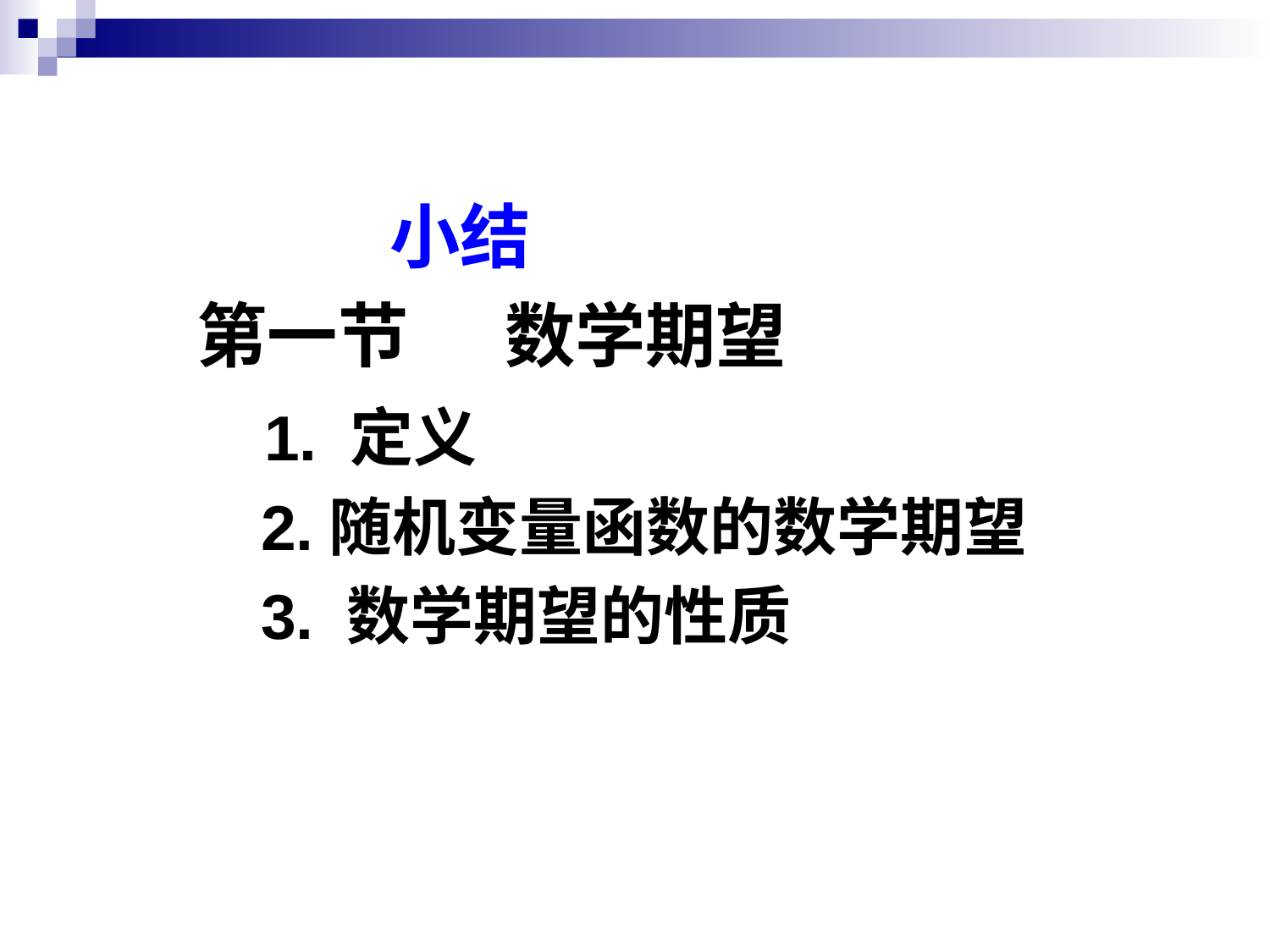

小结
       第一节      数学期望
          1. 定义
           2.随机变量函数的数学期望
           3. 数学期望的性质